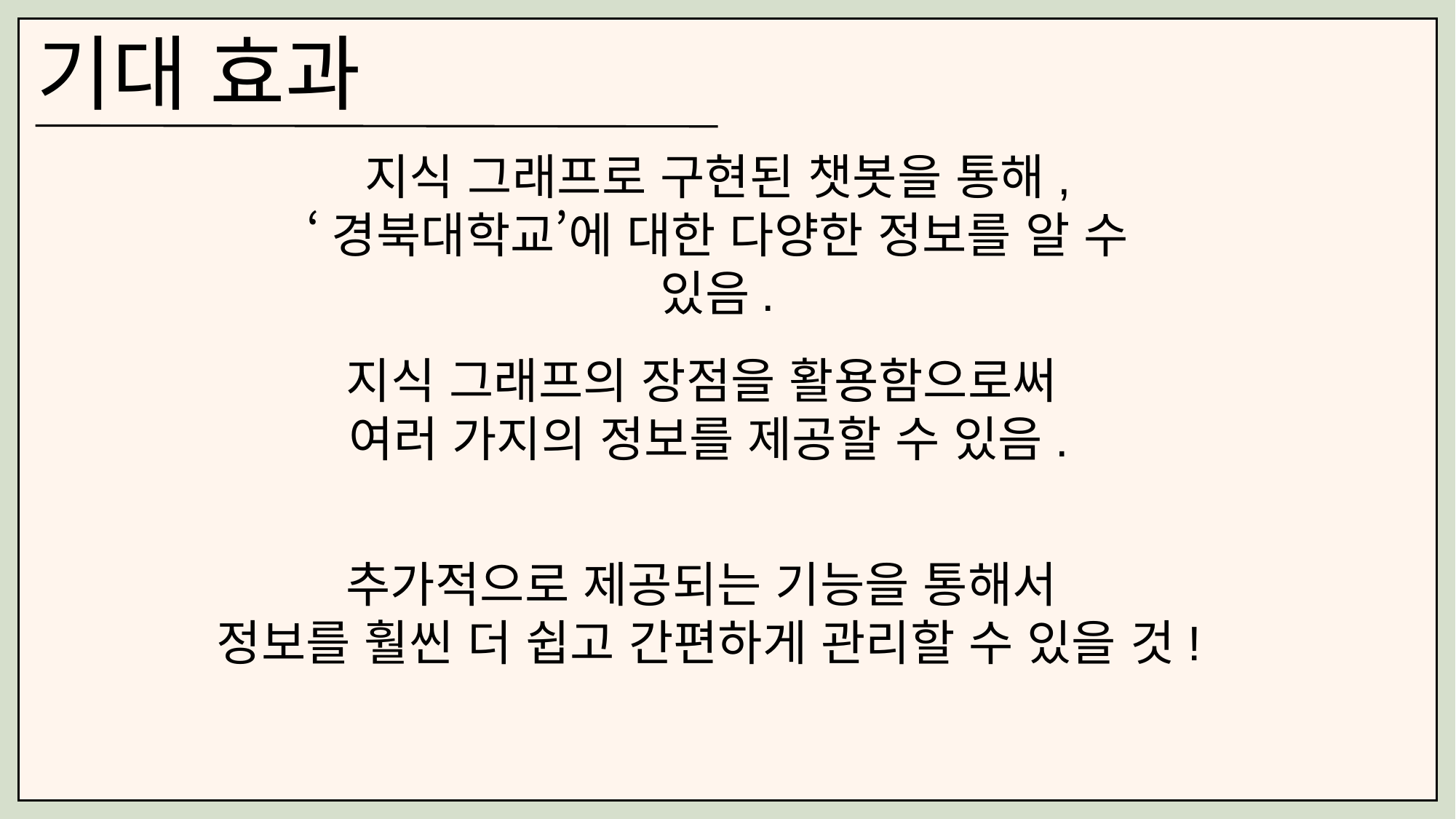

기대 효과

지식 그래프로 구현된 챗봇을 통해,
‘경북대학교’에 대한 다양한 정보를 알 수 있음.
지식 그래프의 장점을 활용함으로써
여러 가지의 정보를 제공할 수 있음.
추가적으로 제공되는 기능을 통해서
정보를 훨씬 더 쉽고 간편하게 관리할 수 있을 것!